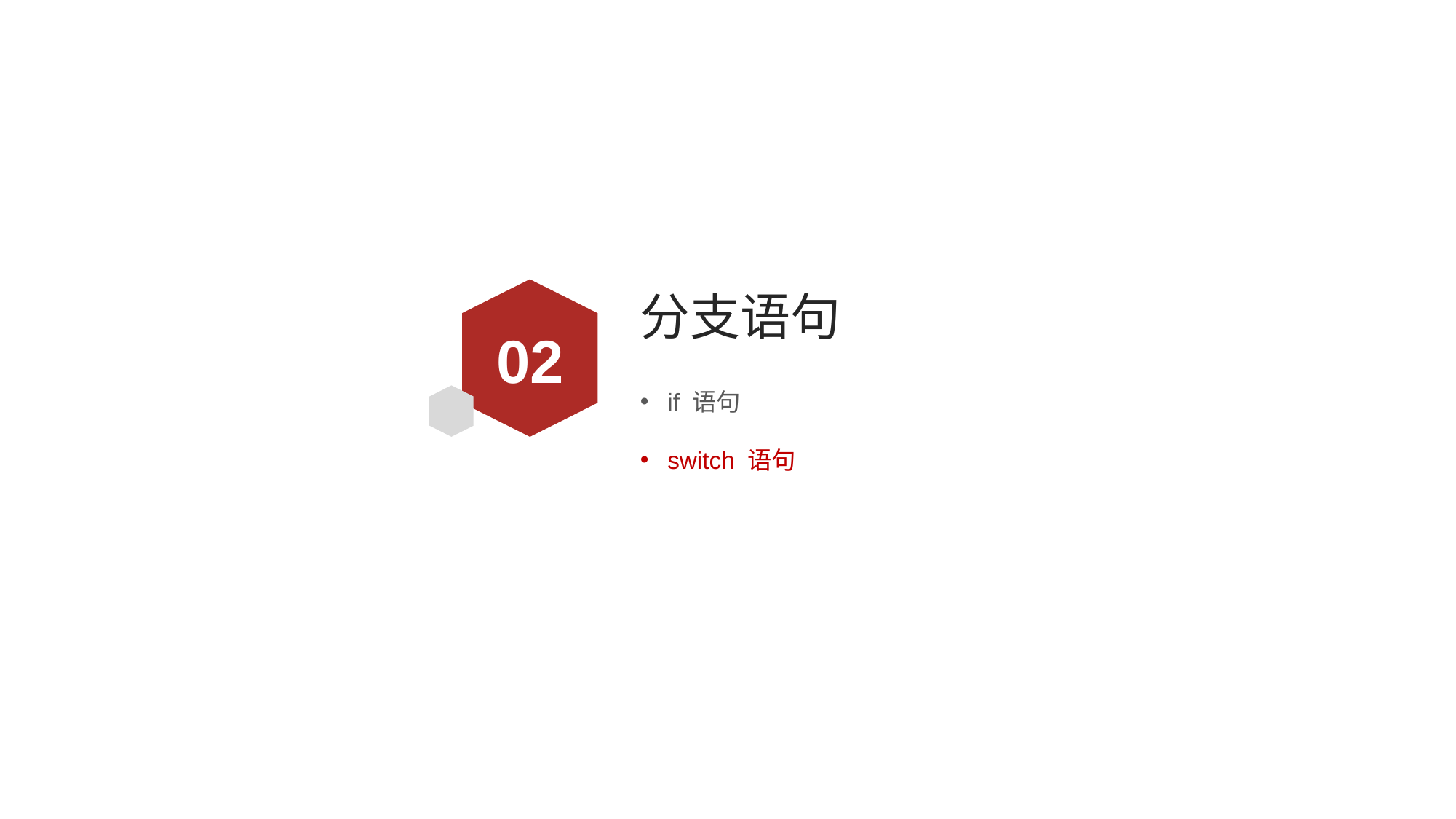

# 分支语句
02
if 语句
switch 语句